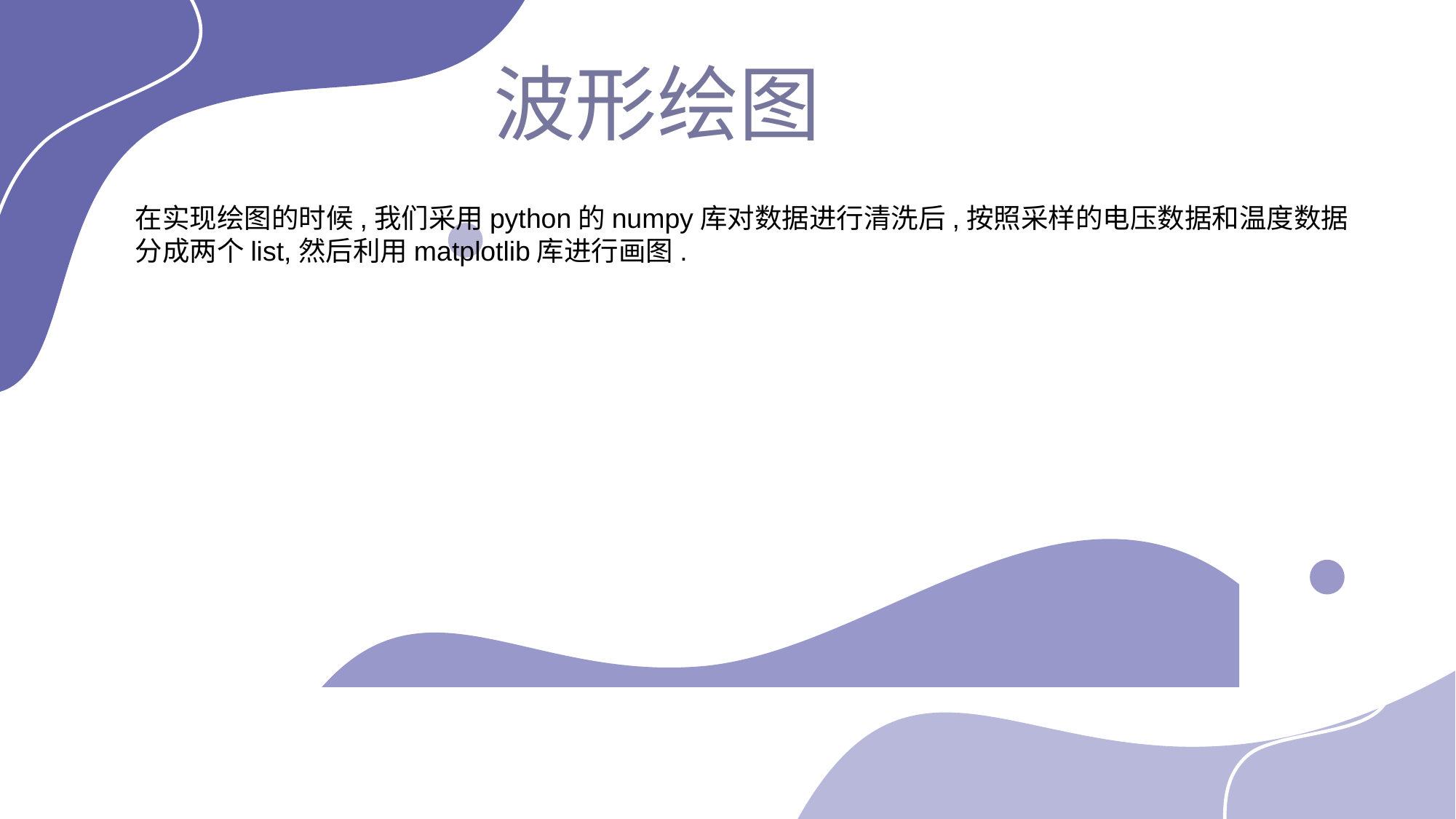

波形绘图

在实现绘图的时候,我们采用python的numpy库对数据进行清洗后,按照采样的电压数据和温度数据分成两个list,然后利用matplotlib库进行画图.